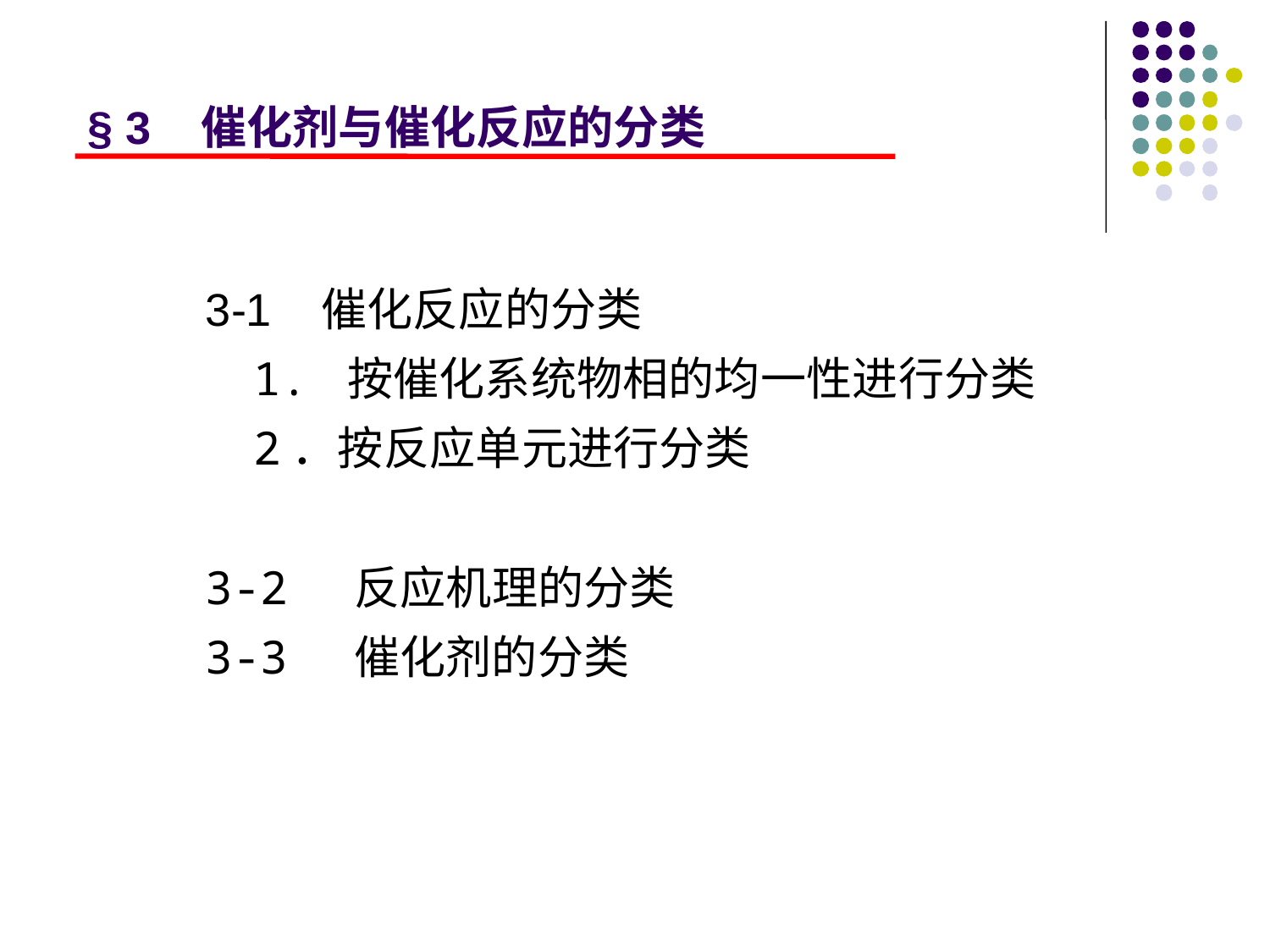

# § 3   催化剂与催化反应的分类

3-1   催化反应的分类
1. 按催化系统物相的均一性进行分类
2．按反应单元进行分类

3-2  反应机理的分类
3-3  催化剂的分类